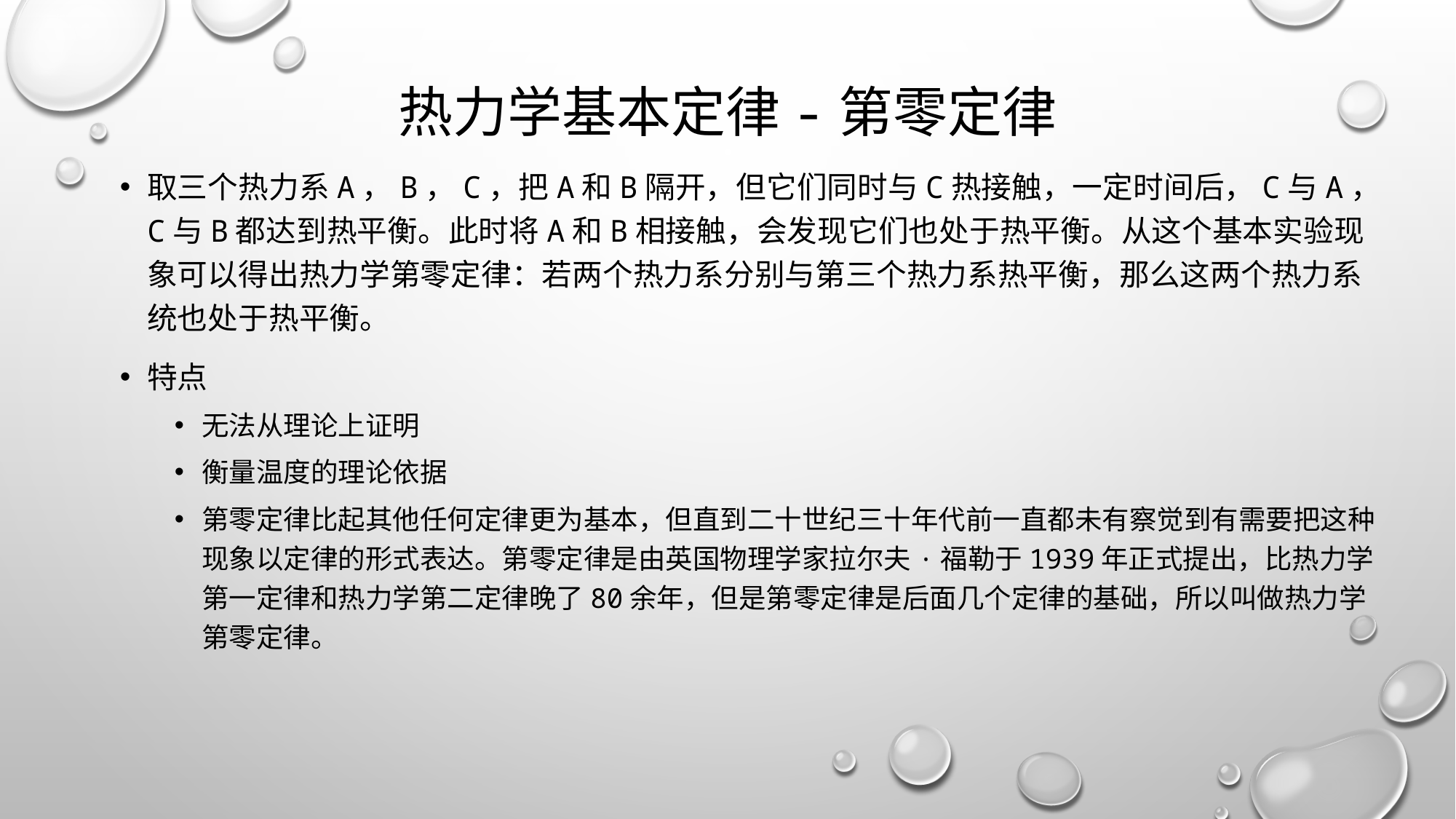

# 热力学基本定律-第零定律
取三个热力系A，B，C，把A和B隔开，但它们同时与C热接触，一定时间后，C与A，C与B都达到热平衡。此时将A和B相接触，会发现它们也处于热平衡。从这个基本实验现象可以得出热力学第零定律：若两个热力系分别与第三个热力系热平衡，那么这两个热力系统也处于热平衡。
特点
无法从理论上证明
衡量温度的理论依据
第零定律比起其他任何定律更为基本，但直到二十世纪三十年代前一直都未有察觉到有需要把这种现象以定律的形式表达。第零定律是由英国物理学家拉尔夫·福勒于1939年正式提出，比热力学第一定律和热力学第二定律晚了80余年，但是第零定律是后面几个定律的基础，所以叫做热力学第零定律。